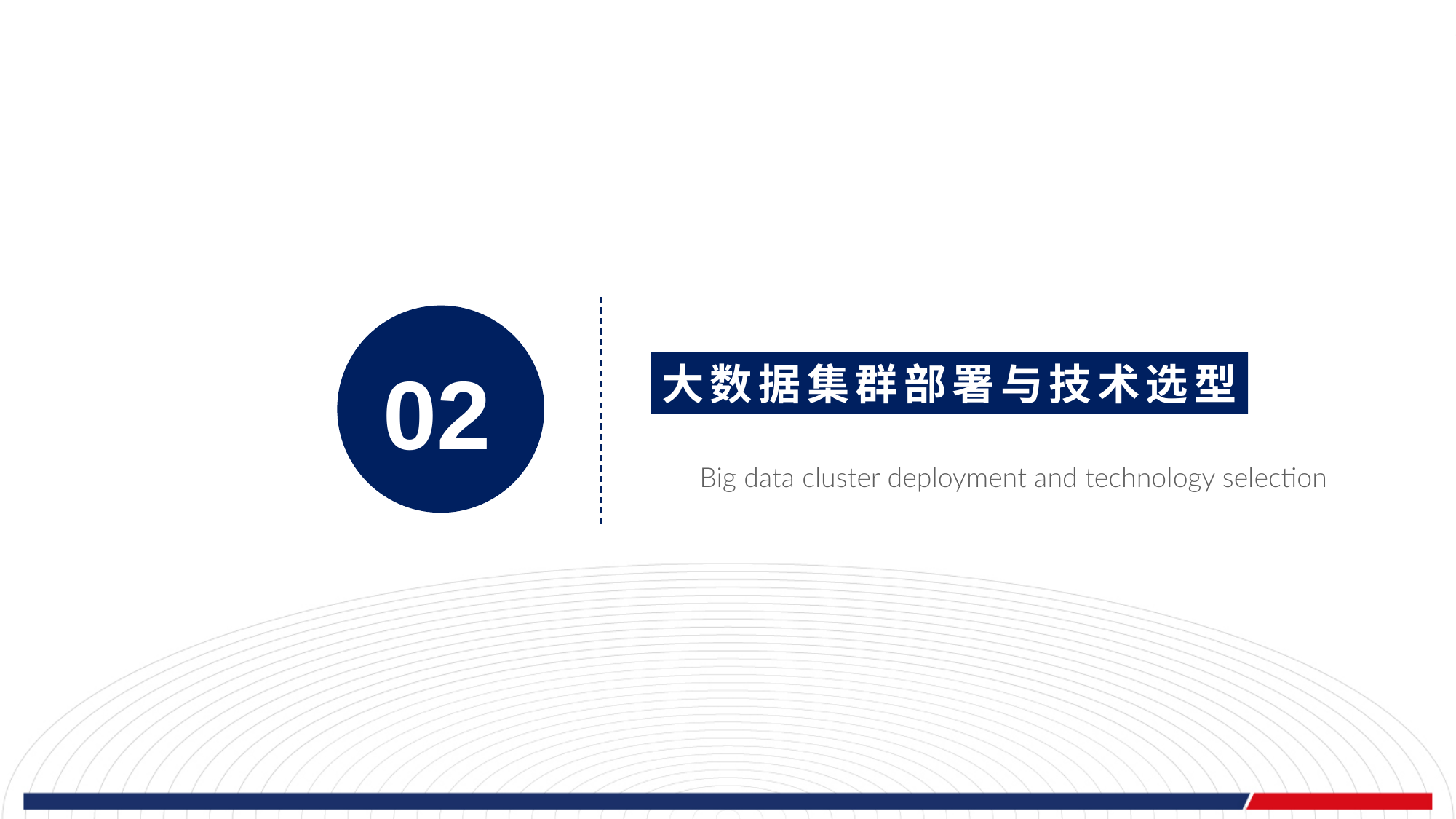

02
大数据集群部署与技术选型
Big data cluster deployment and technology selection